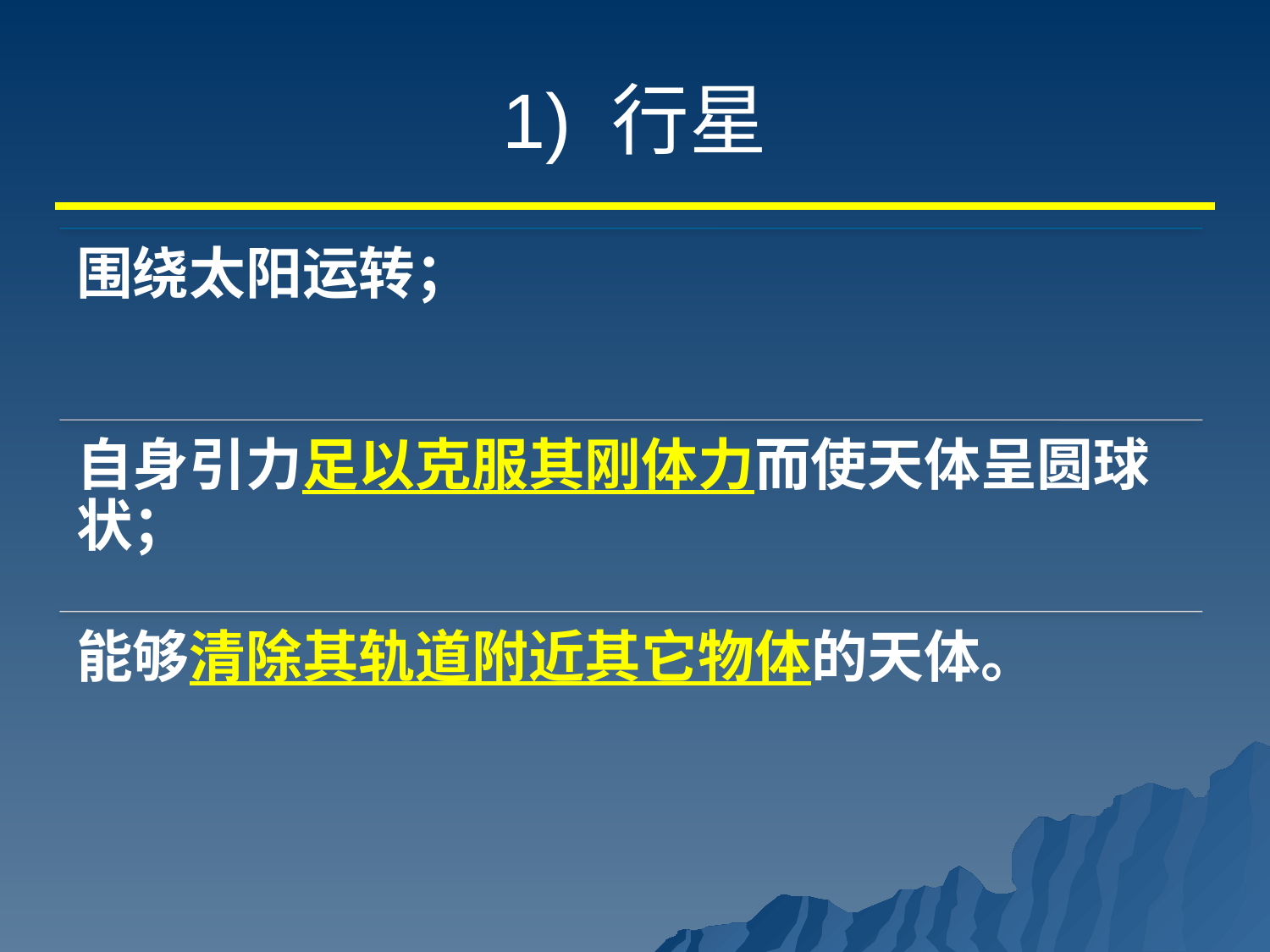

# 1) 行星
围绕太阳运转；
自身引力足以克服其刚体力而使天体呈圆球状；
能够清除其轨道附近其它物体的天体。